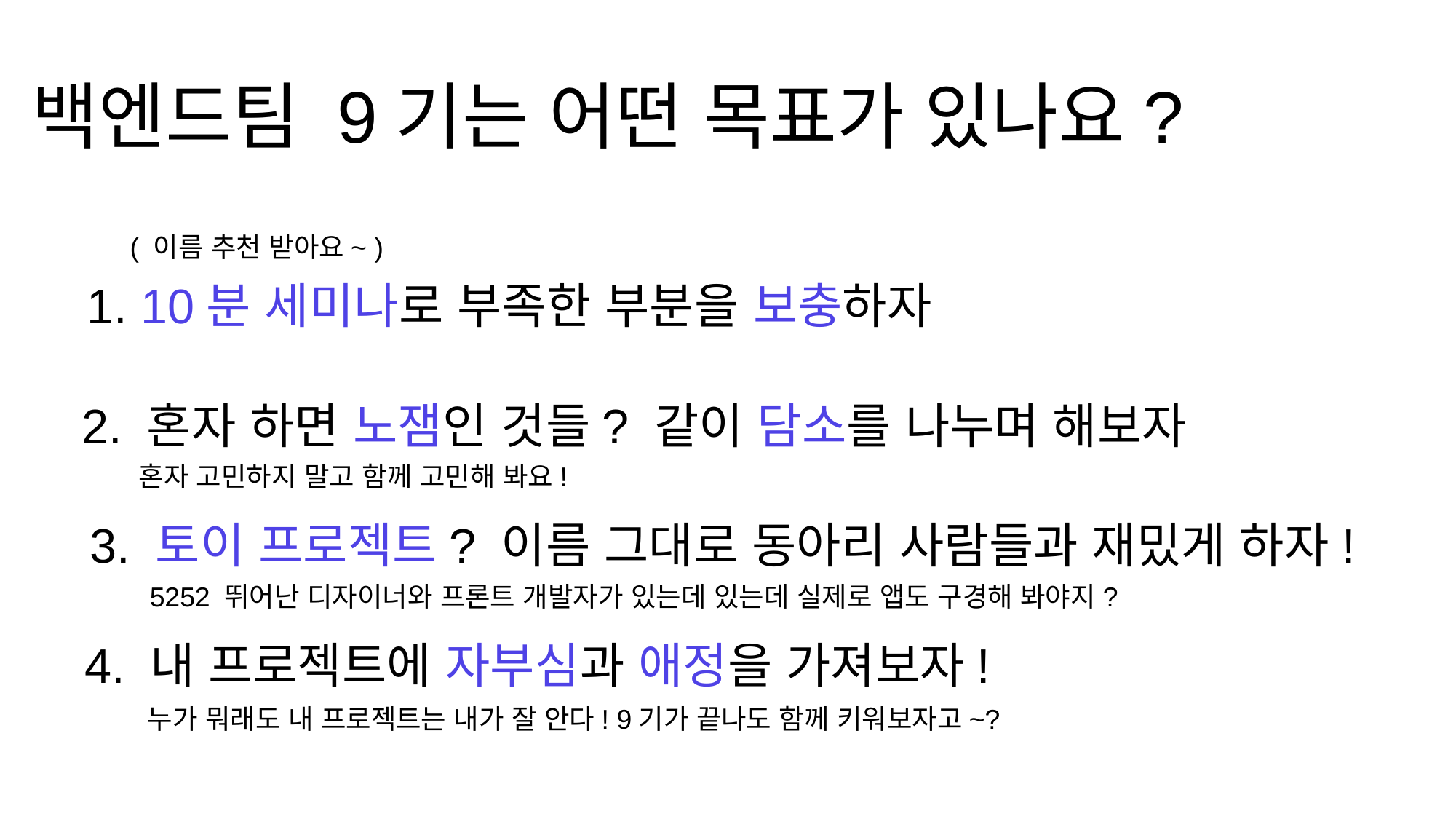

백엔드팀 9기는 어떤 목표가 있나요?
( 이름 추천 받아요~ )
1. 10분 세미나로 부족한 부분을 보충하자
2. 혼자 하면 노잼인 것들? 같이 담소를 나누며 해보자
혼자 고민하지 말고 함께 고민해 봐요!
3. 토이 프로젝트? 이름 그대로 동아리 사람들과 재밌게 하자!
5252 뛰어난 디자이너와 프론트 개발자가 있는데 있는데 실제로 앱도 구경해 봐야지?
4. 내 프로젝트에 자부심과 애정을 가져보자!
누가 뭐래도 내 프로젝트는 내가 잘 안다! 9기가 끝나도 함께 키워보자고~?